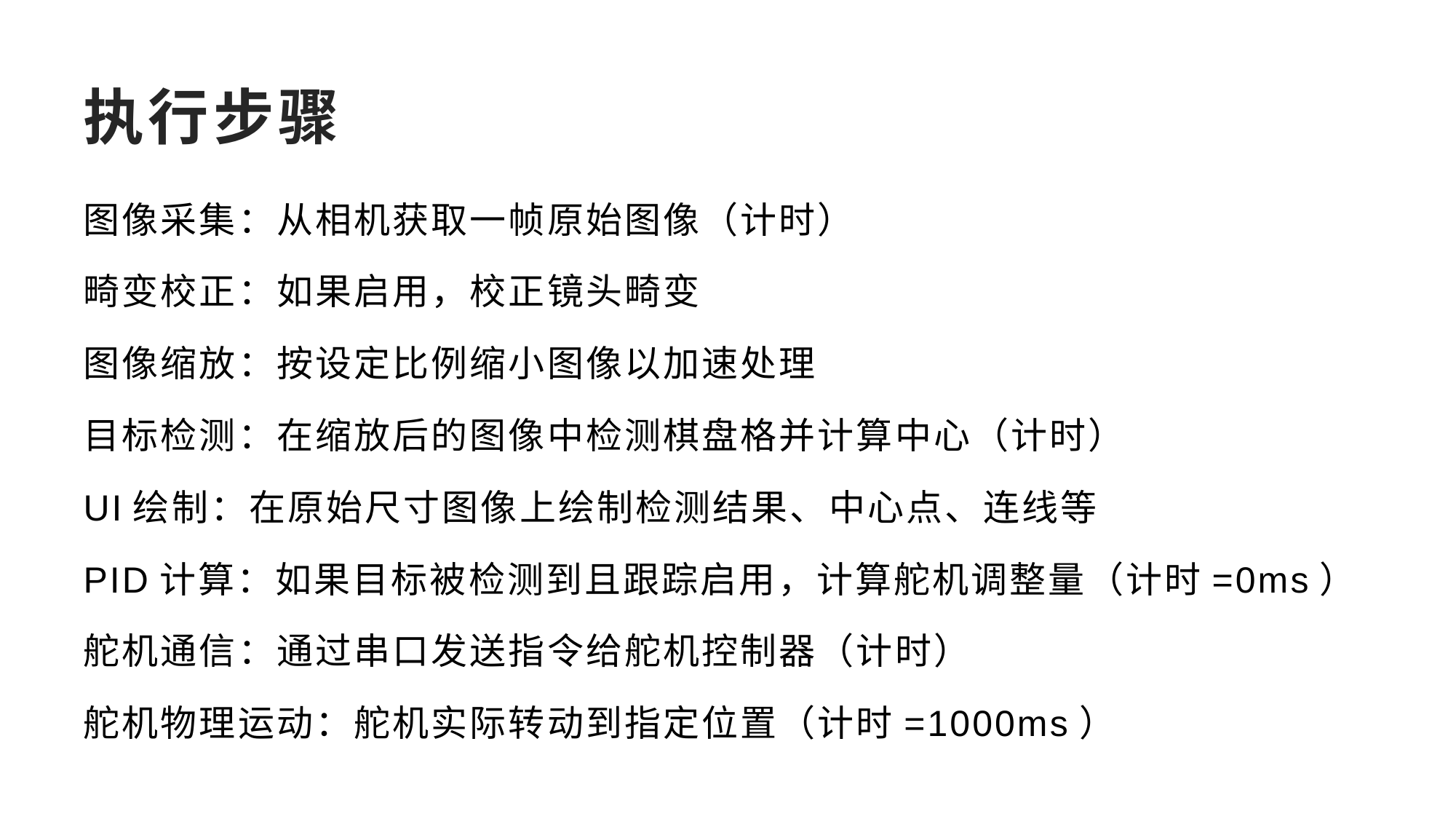

# 执行步骤
图像采集：从相机获取一帧原始图像（计时）
畸变校正：如果启用，校正镜头畸变
图像缩放：按设定比例缩小图像以加速处理
目标检测：在缩放后的图像中检测棋盘格并计算中心（计时）
UI绘制：在原始尺寸图像上绘制检测结果、中心点、连线等
PID计算：如果目标被检测到且跟踪启用，计算舵机调整量（计时=0ms）
舵机通信：通过串口发送指令给舵机控制器（计时）
舵机物理运动：舵机实际转动到指定位置（计时=1000ms）